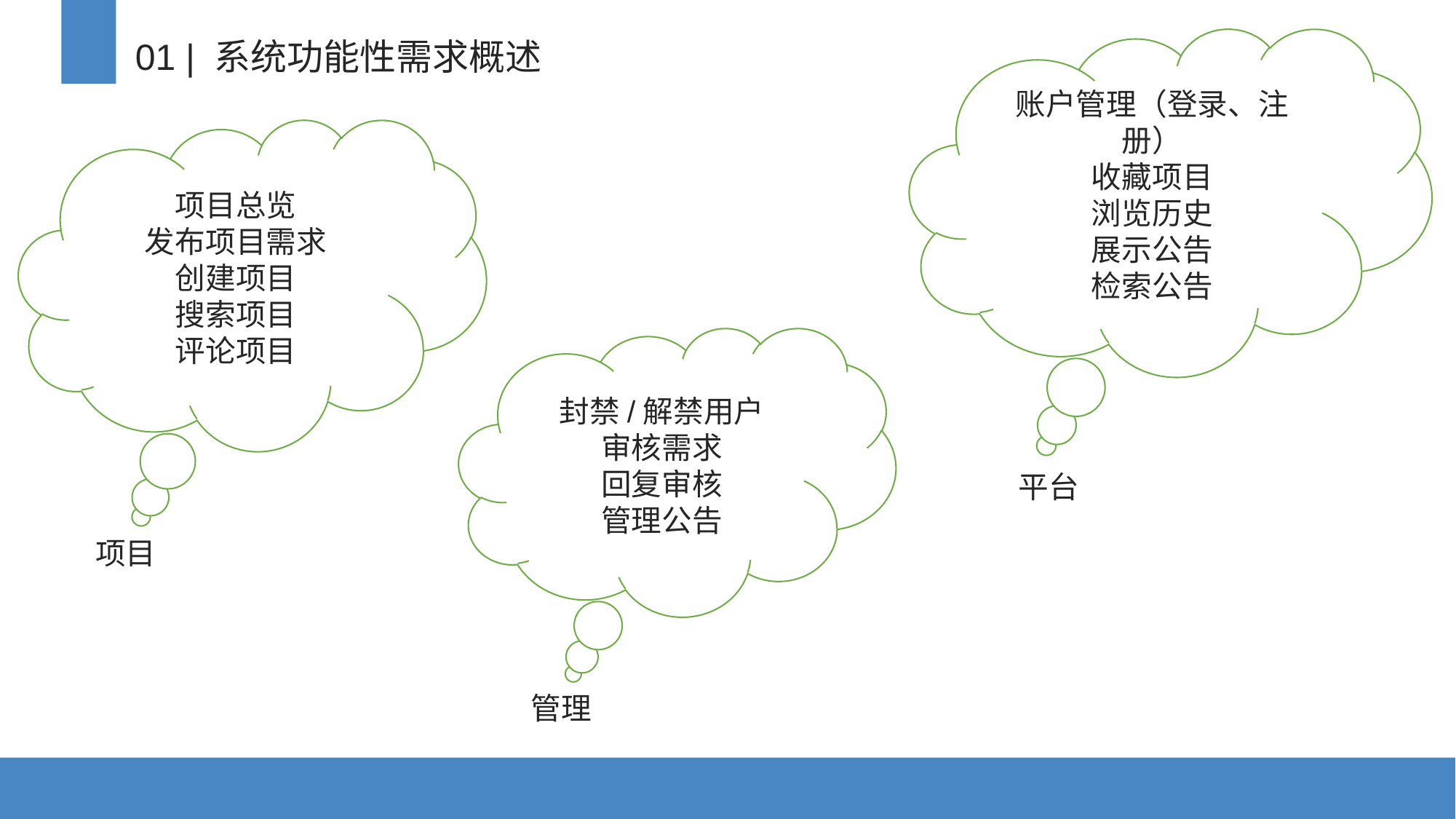

01 | 系统功能性需求概述
账户管理（登录、注册）
收藏项目
浏览历史
展示公告
检索公告
平台
项目总览
发布项目需求
创建项目
搜索项目
评论项目
项目
封禁/解禁用户
审核需求
回复审核
管理公告
管理